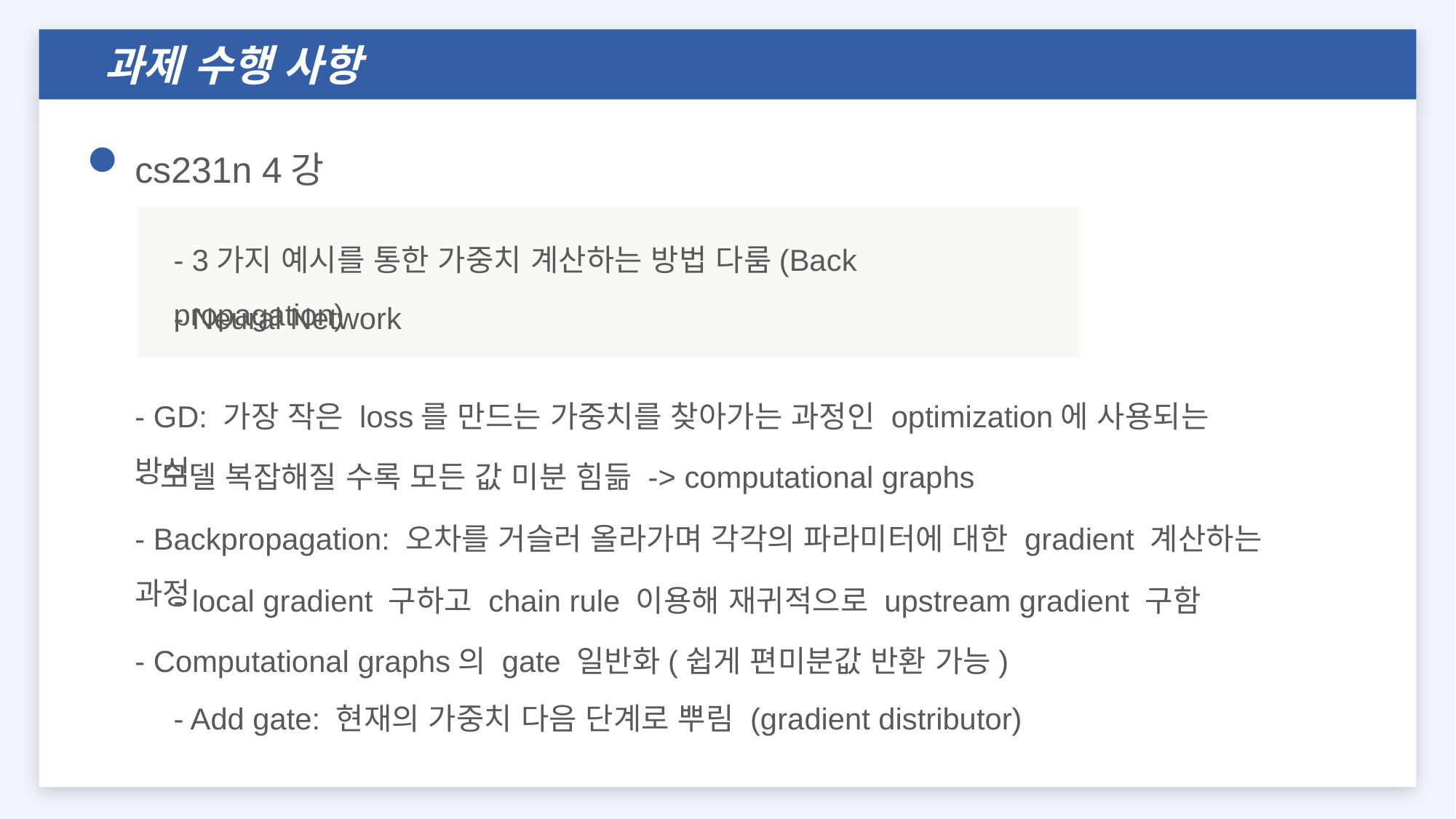

과제 수행 사항

cs231n 4강

- 3가지 예시를 통한 가중치 계산하는 방법 다룸(Back propagation)
- Neural Network
- GD: 가장 작은 loss를 만드는 가중치를 찾아가는 과정인 optimization에 사용되는 방식
- 모델 복잡해질 수록 모든 값 미분 힘듦 -> computational graphs
- Backpropagation: 오차를 거슬러 올라가며 각각의 파라미터에 대한 gradient 계산하는 과정
- local gradient 구하고 chain rule 이용해 재귀적으로 upstream gradient 구함
- Computational graphs의 gate 일반화(쉽게 편미분값 반환 가능)
- Add gate: 현재의 가중치 다음 단계로 뿌림 (gradient distributor)